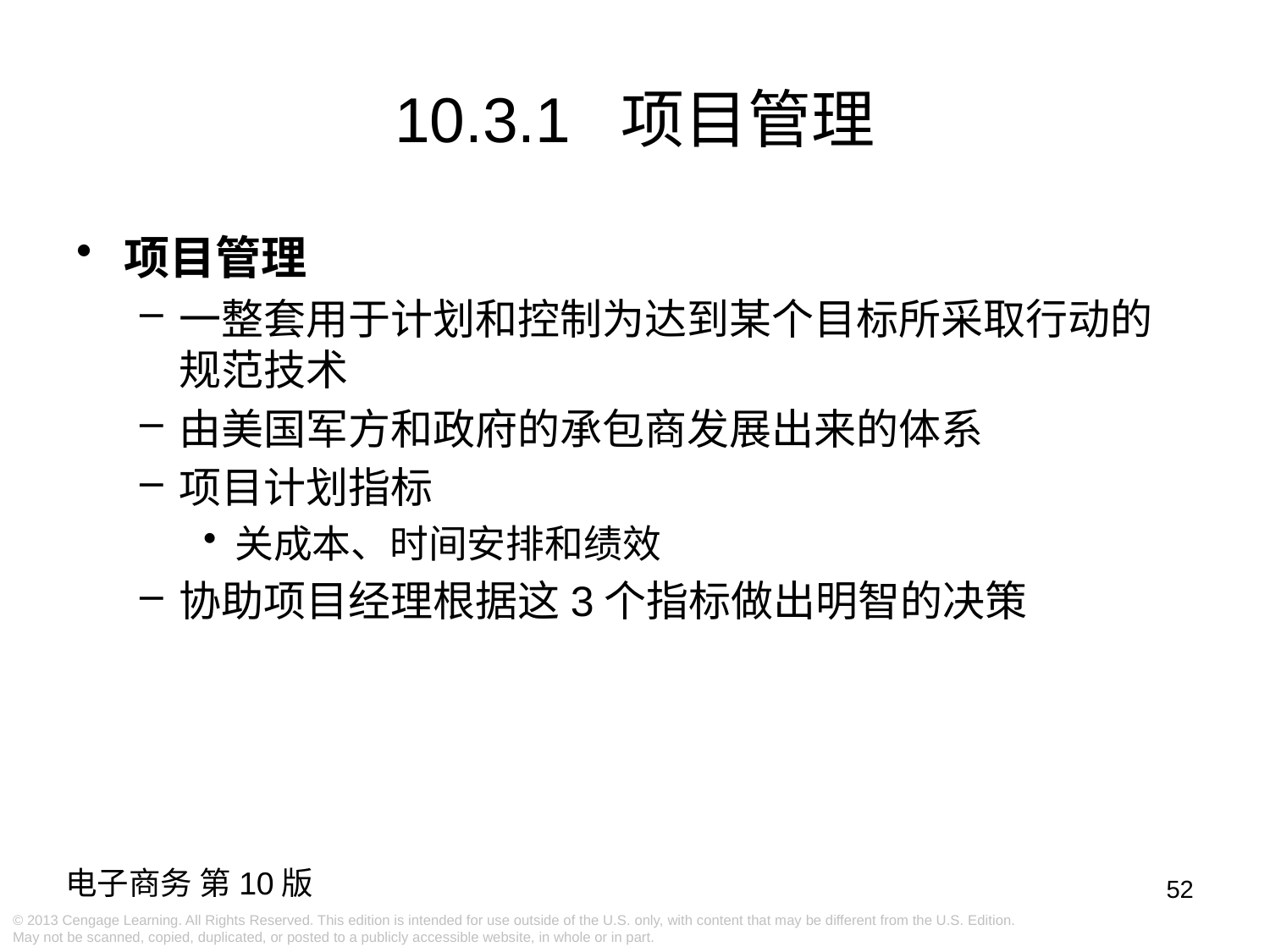

10.3.1  项目管理
项目管理
一整套用于计划和控制为达到某个目标所采取行动的规范技术
由美国军方和政府的承包商发展出来的体系
项目计划指标
关成本、时间安排和绩效
协助项目经理根据这3个指标做出明智的决策
52